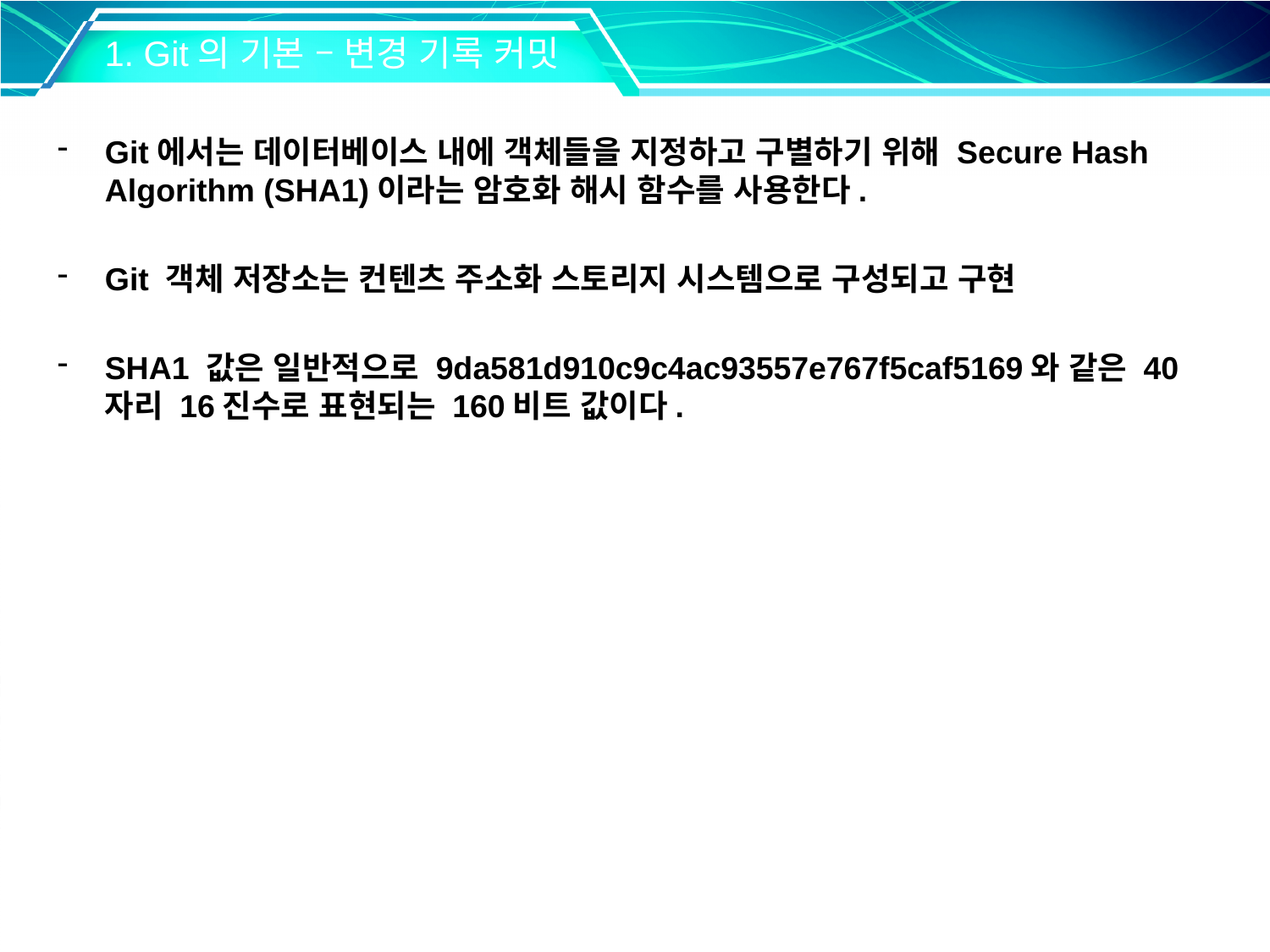

1. Git의 기본 – 변경 기록 커밋
Git에서는 데이터베이스 내에 객체들을 지정하고 구별하기 위해 Secure Hash Algorithm (SHA1)이라는 암호화 해시 함수를 사용한다.

Git 객체 저장소는 컨텐츠 주소화 스토리지 시스템으로 구성되고 구현

SHA1 값은 일반적으로 9da581d910c9c4ac93557e767f5caf5169와 같은 40자리 16진수로 표현되는 160비트 값이다.